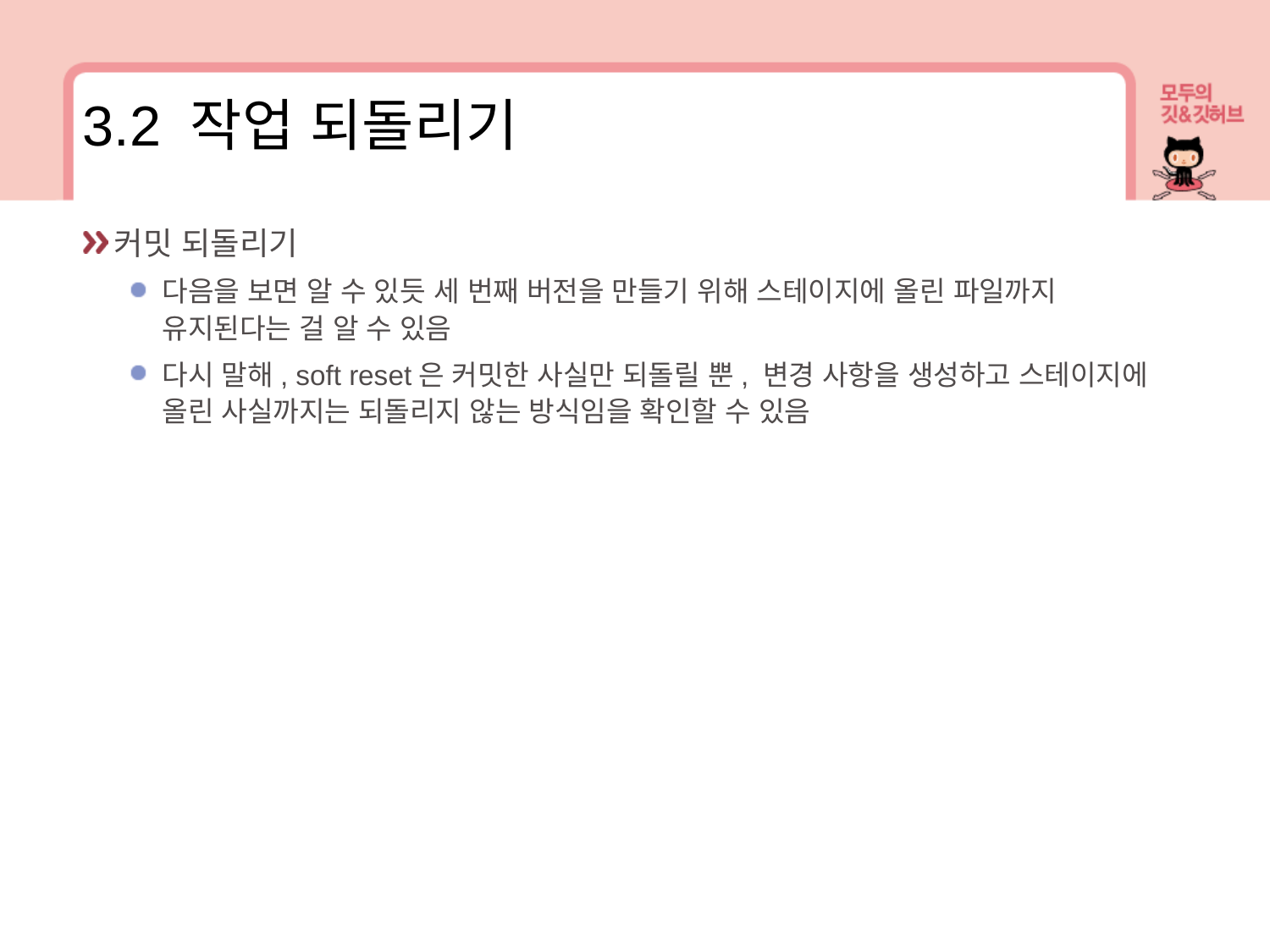

3.2 작업 되돌리기
커밋 되돌리기
다음을 보면 알 수 있듯 세 번째 버전을 만들기 위해 스테이지에 올린 파일까지 유지된다는 걸 알 수 있음
다시 말해, soft reset은 커밋한 사실만 되돌릴 뿐, 변경 사항을 생성하고 스테이지에 올린 사실까지는 되돌리지 않는 방식임을 확인할 수 있음